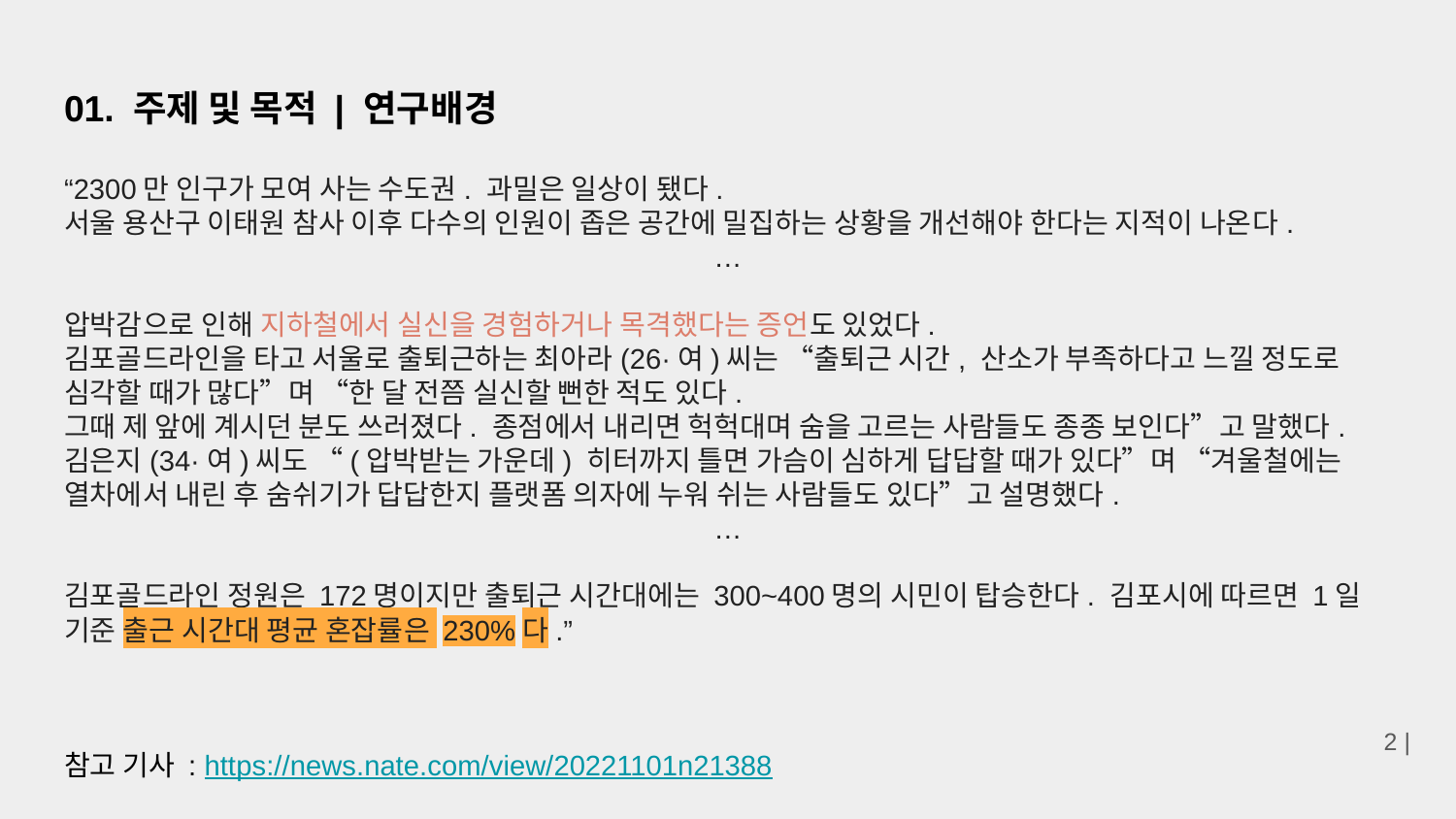

# 01. 주제 및 목적 | 연구배경
“2300만 인구가 모여 사는 수도권. 과밀은 일상이 됐다.
서울 용산구 이태원 참사 이후 다수의 인원이 좁은 공간에 밀집하는 상황을 개선해야 한다는 지적이 나온다.
…

압박감으로 인해 지하철에서 실신을 경험하거나 목격했다는 증언도 있었다.
김포골드라인을 타고 서울로 출퇴근하는 최아라(26·여)씨는 “출퇴근 시간, 산소가 부족하다고 느낄 정도로 심각할 때가 많다”며 “한 달 전쯤 실신할 뻔한 적도 있다.
그때 제 앞에 계시던 분도 쓰러졌다. 종점에서 내리면 헉헉대며 숨을 고르는 사람들도 종종 보인다”고 말했다. 김은지(34·여)씨도 “(압박받는 가운데) 히터까지 틀면 가슴이 심하게 답답할 때가 있다”며 “겨울철에는 열차에서 내린 후 숨쉬기가 답답한지 플랫폼 의자에 누워 쉬는 사람들도 있다”고 설명했다.
…

김포골드라인 정원은 172명이지만 출퇴근 시간대에는 300~400명의 시민이 탑승한다. 김포시에 따르면 1일 기준 출근 시간대 평균 혼잡률은 230%다.”

참고 기사 : https://news.nate.com/view/20221101n21388

2 |